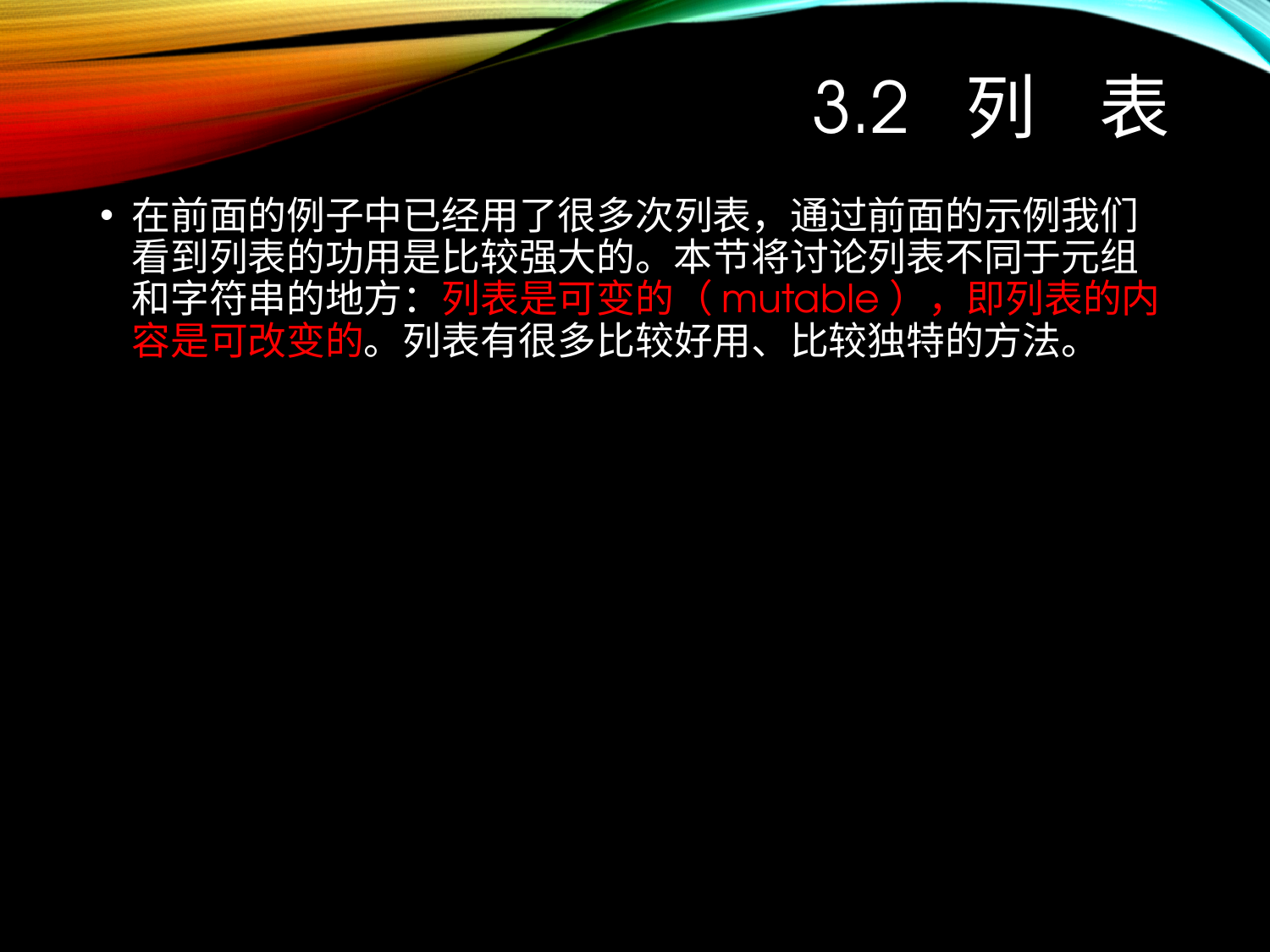

# 3.2  列    表
在前面的例子中已经用了很多次列表，通过前面的示例我们看到列表的功用是比较强大的。本节将讨论列表不同于元组和字符串的地方：列表是可变的（mutable），即列表的内容是可改变的。列表有很多比较好用、比较独特的方法。